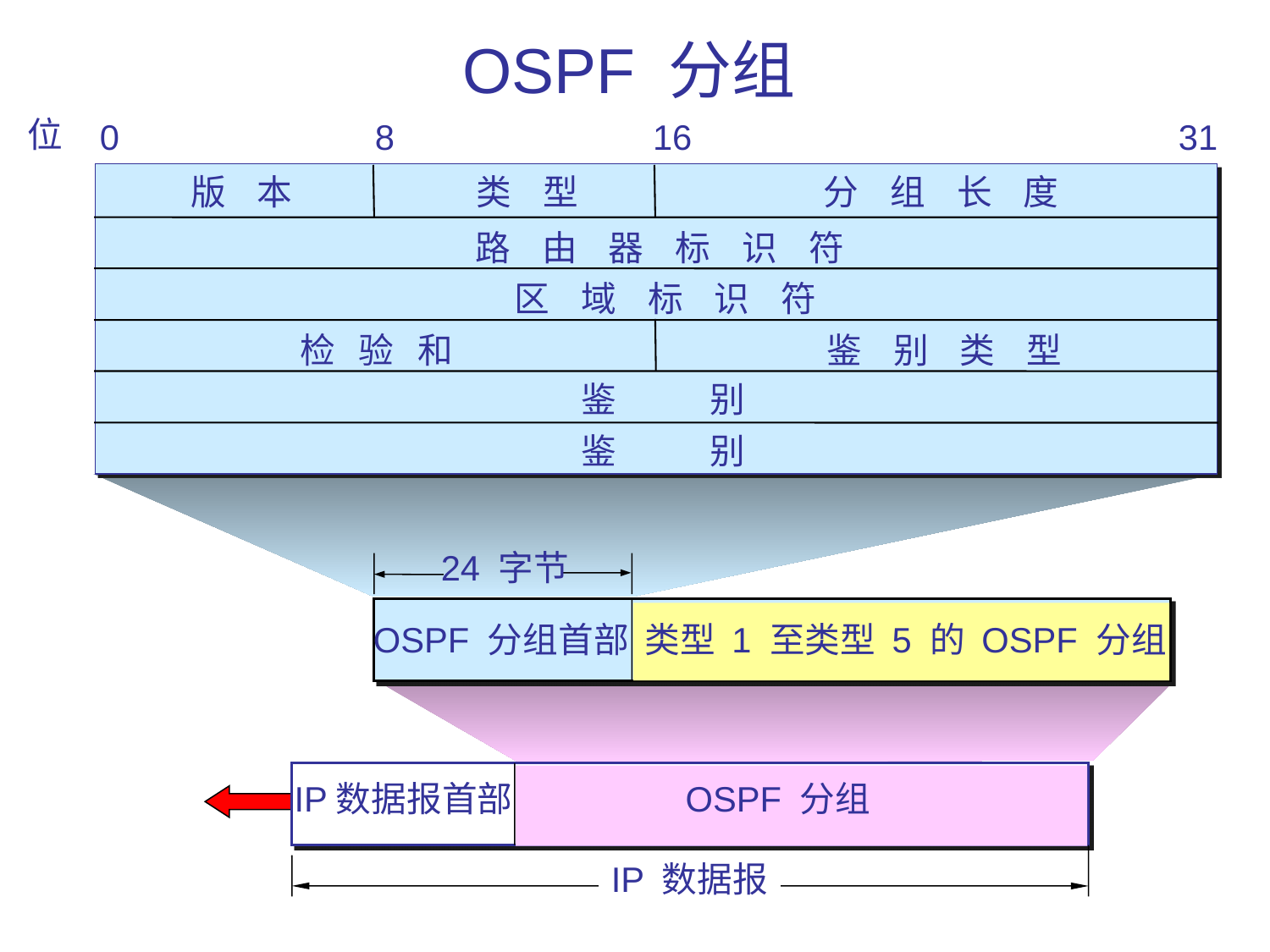

# OSPF 分组
位
0
8
16
31
版    本
类    型
分    组    长    度

路    由    器    标    识    符

区    域    标    识    符

检   验   和
鉴    别    类    型

鉴            别

鉴            别

24 字节

OSPF 分组首部
类型 1 至类型 5 的 OSPF 分组

OSPF 分组
IP数据报首部

IP 数据报